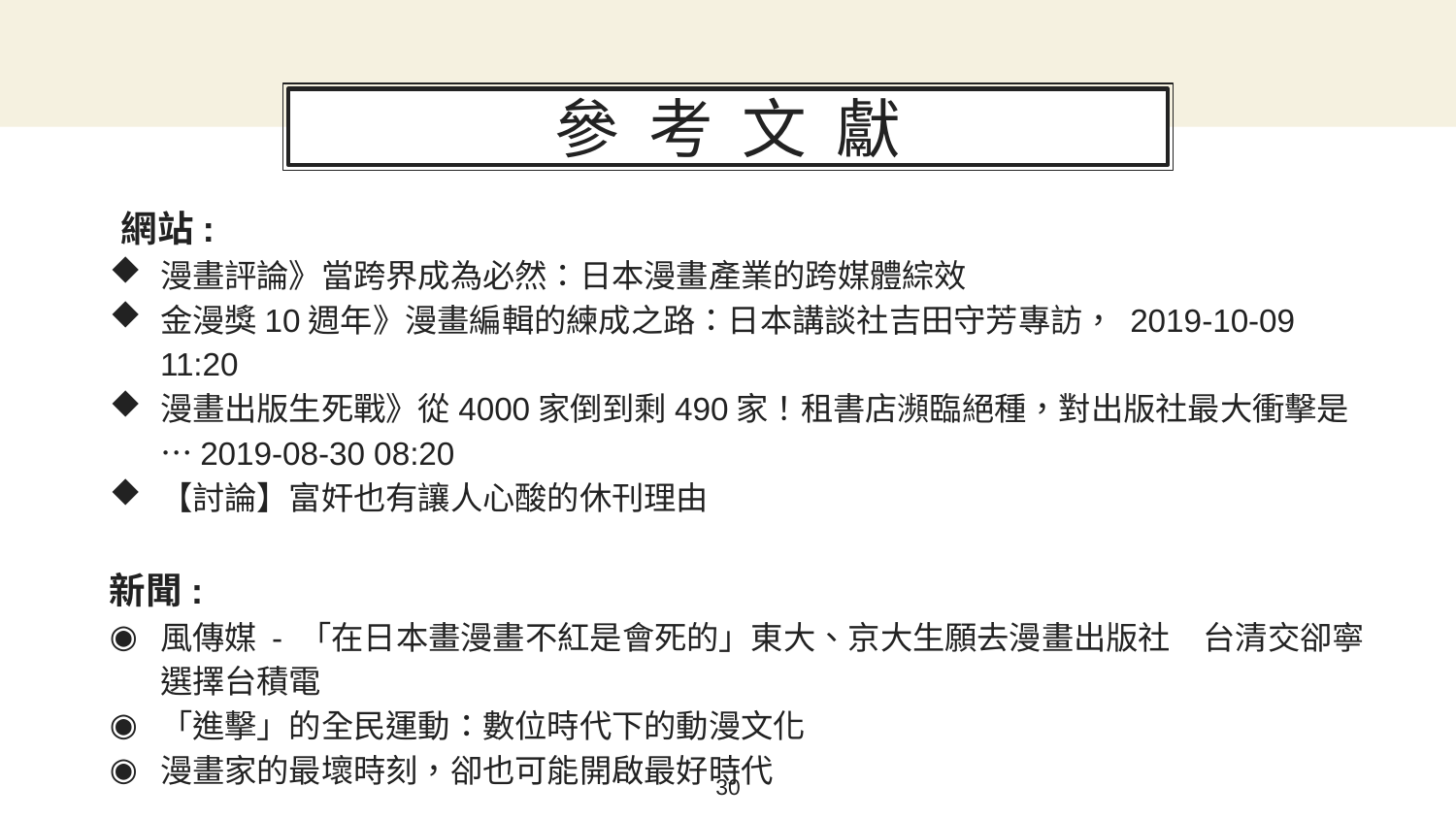

# 參  考  文  獻
   網站:
漫畫評論》當跨界成為必然：日本漫畫產業的跨媒體綜效
金漫獎10週年》漫畫編輯的練成之路：日本講談社吉田守芳專訪， 2019-10-09 11:20
漫畫出版生死戰》從4000家倒到剩490家！租書店瀕臨絕種，對出版社最大衝擊是⋯2019-08-30 08:20
【討論】富奸也有讓人心酸的休刊理由

新聞:
風傳媒 - 「在日本畫漫畫不紅是會死的」東大、京大生願去漫畫出版社　台清交卻寧選擇台積電
「進擊」的全民運動：數位時代下的動漫文化
漫畫家的最壞時刻，卻也可能開啟最好時代

30